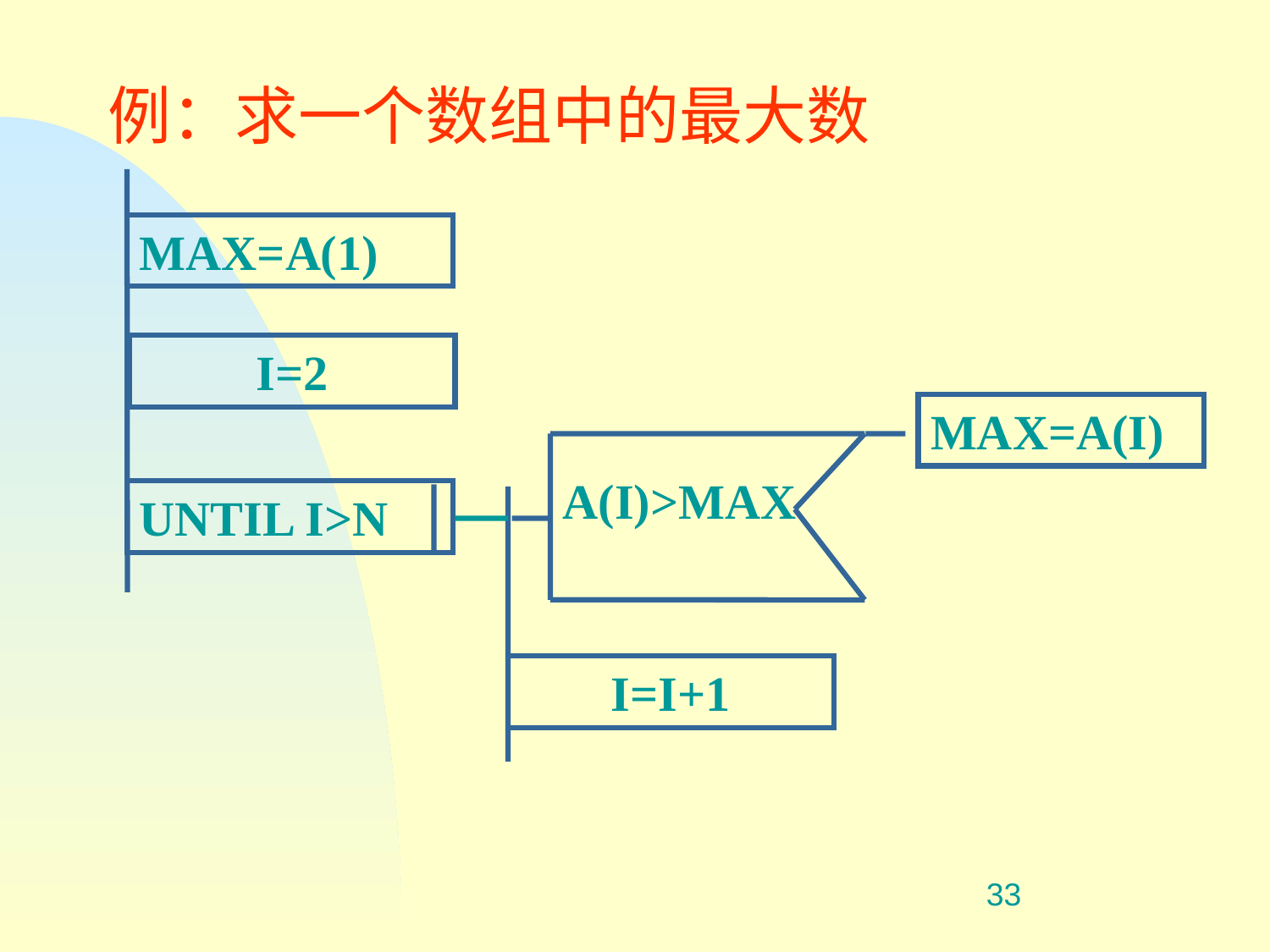

例：求一个数组中的最大数

MAX=A(1)
I=2
MAX=A(I)

A(I)>MAX
UNTIL I>N

I=I+1

# 33
33